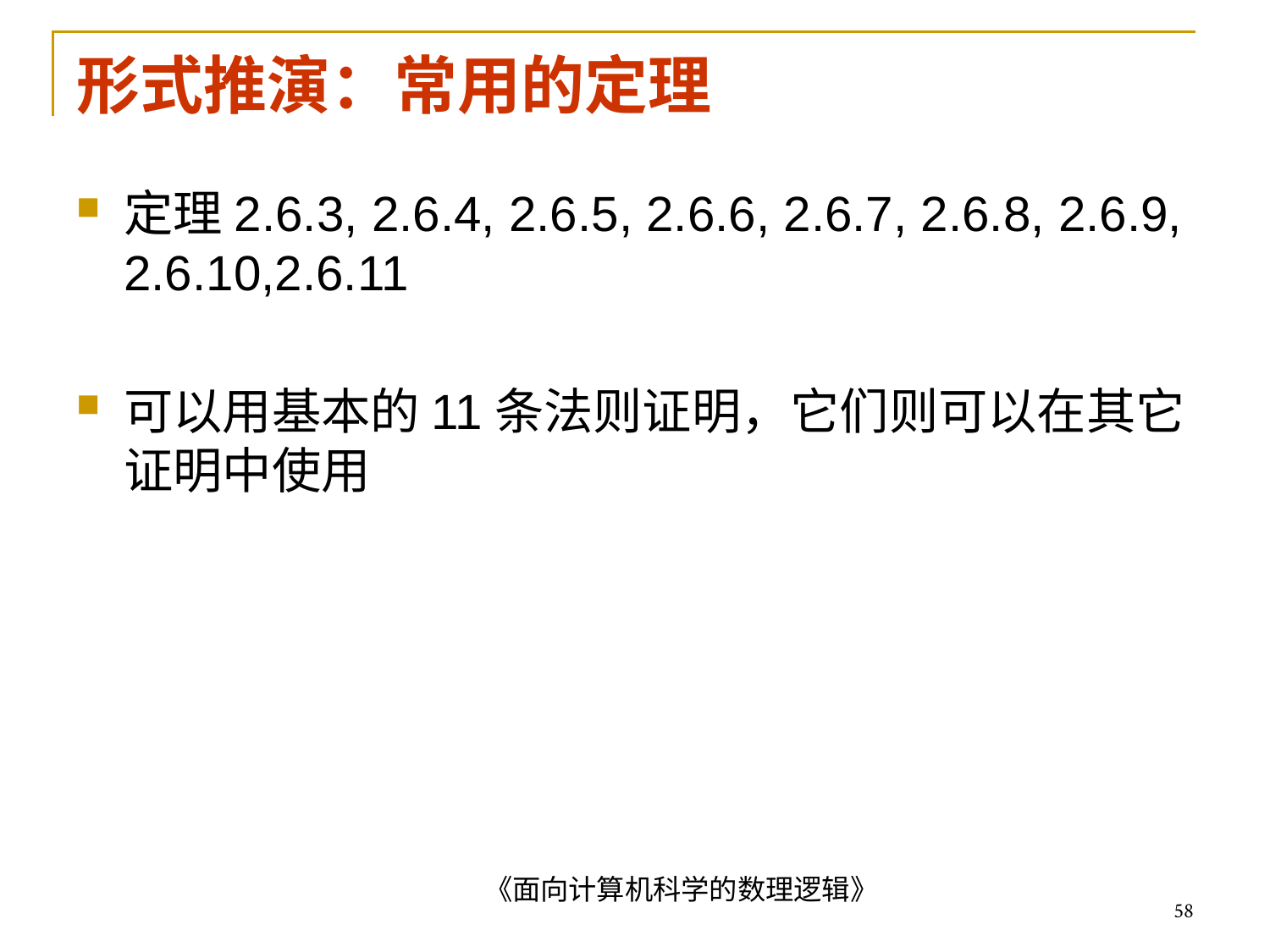

# 形式推演：常用的定理
定理2.6.3, 2.6.4, 2.6.5, 2.6.6, 2.6.7, 2.6.8, 2.6.9, 2.6.10,2.6.11

可以用基本的11条法则证明，它们则可以在其它证明中使用

《面向计算机科学的数理逻辑》
58